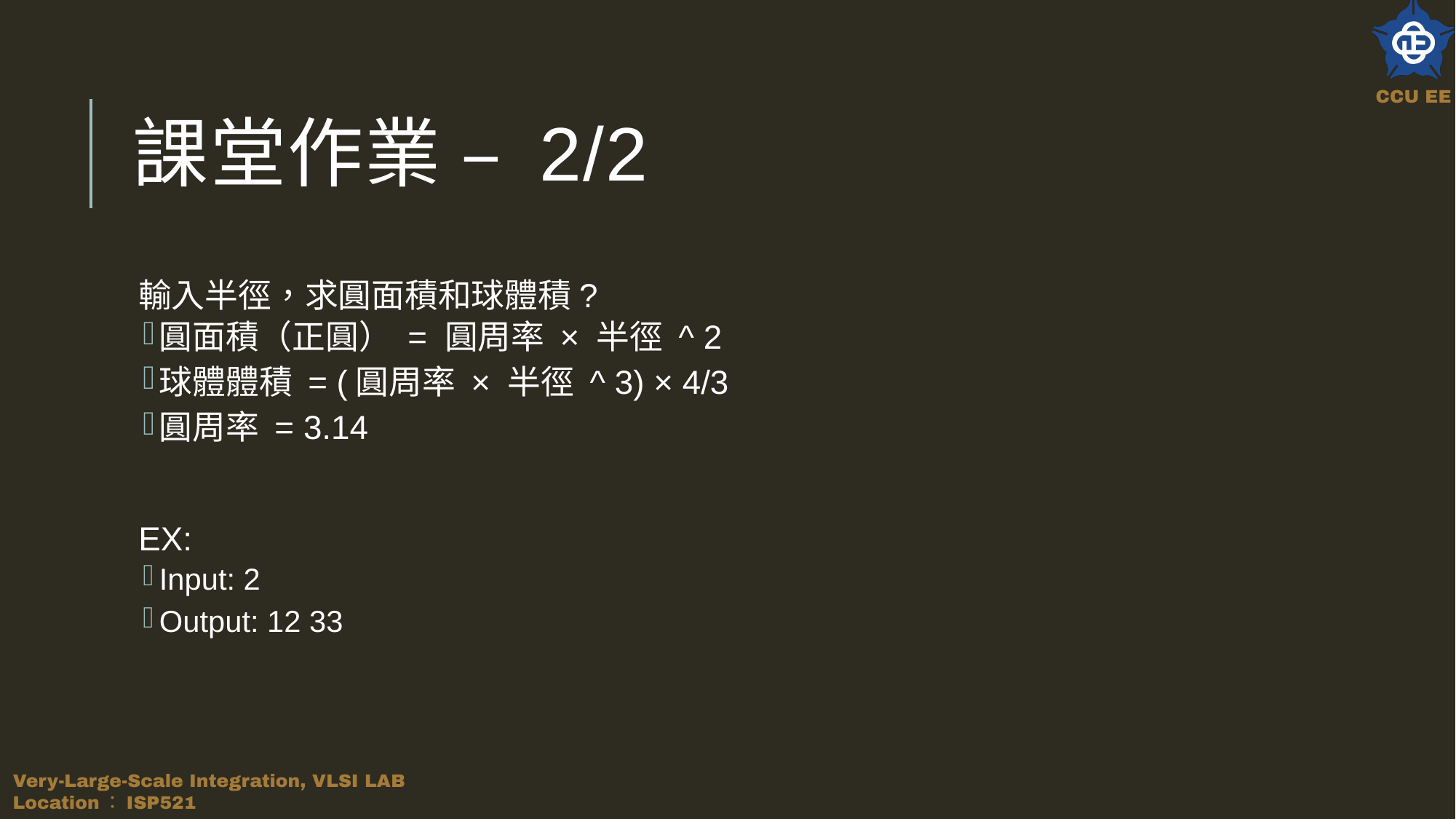

# 課堂作業 – 2/2
輸入半徑，求圓面積和球體積?
圓面積（正圓） = 圓周率 × 半徑 ^ 2
球體體積 = (圓周率 × 半徑 ^ 3) × 4/3
圓周率 = 3.14

EX:
Input: 2
Output: 12 33